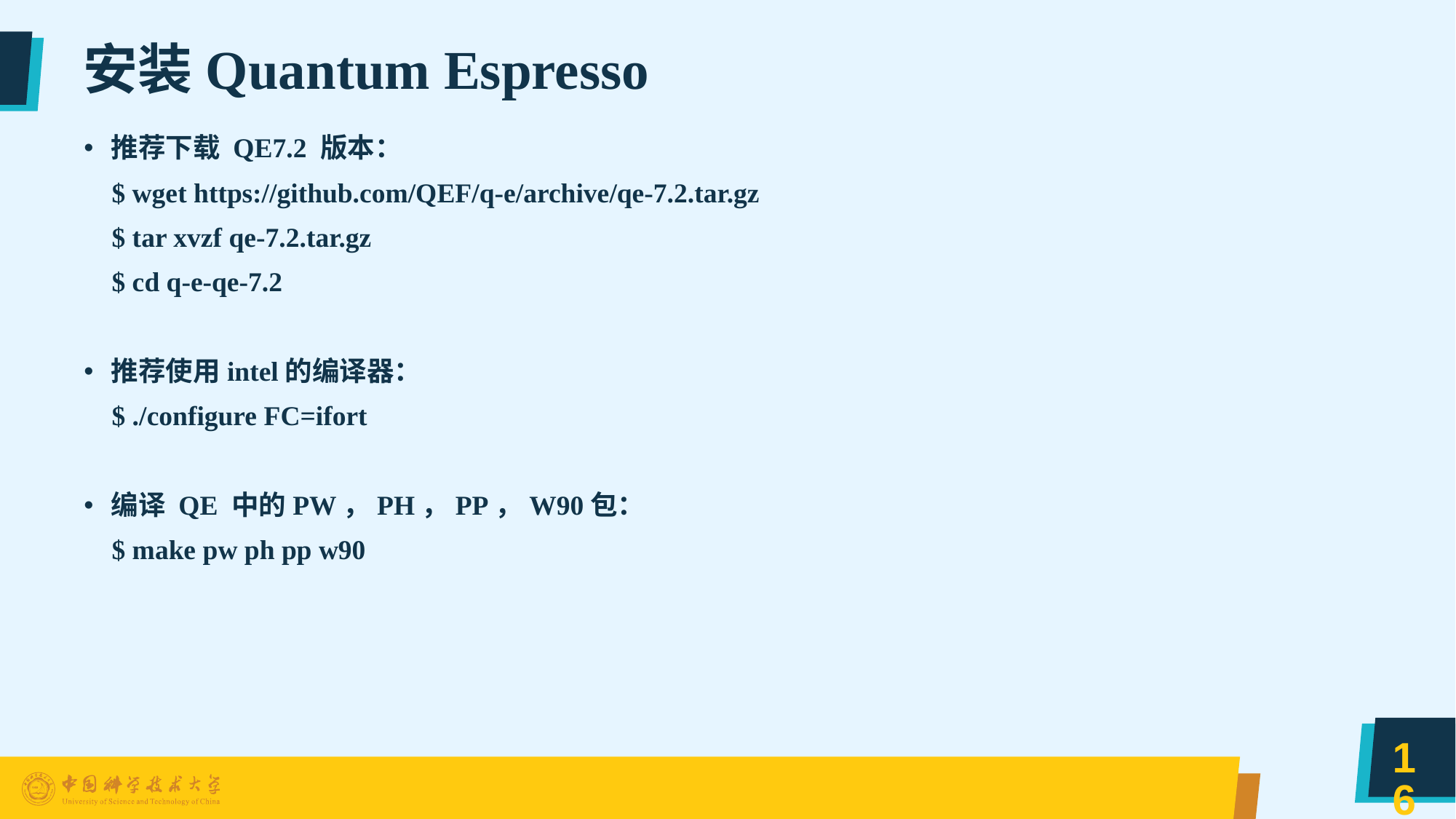

# 安装Quantum Espresso
推荐下载 QE7.2 版本：
    $ wget https://github.com/QEF/q-e/archive/qe-7.2.tar.gz
    $ tar xvzf qe-7.2.tar.gz
    $ cd q-e-qe-7.2

推荐使用intel的编译器：
    $ ./configure FC=ifort

编译 QE 中的PW，PH，PP，W90包：
    $ make pw ph pp w90

16